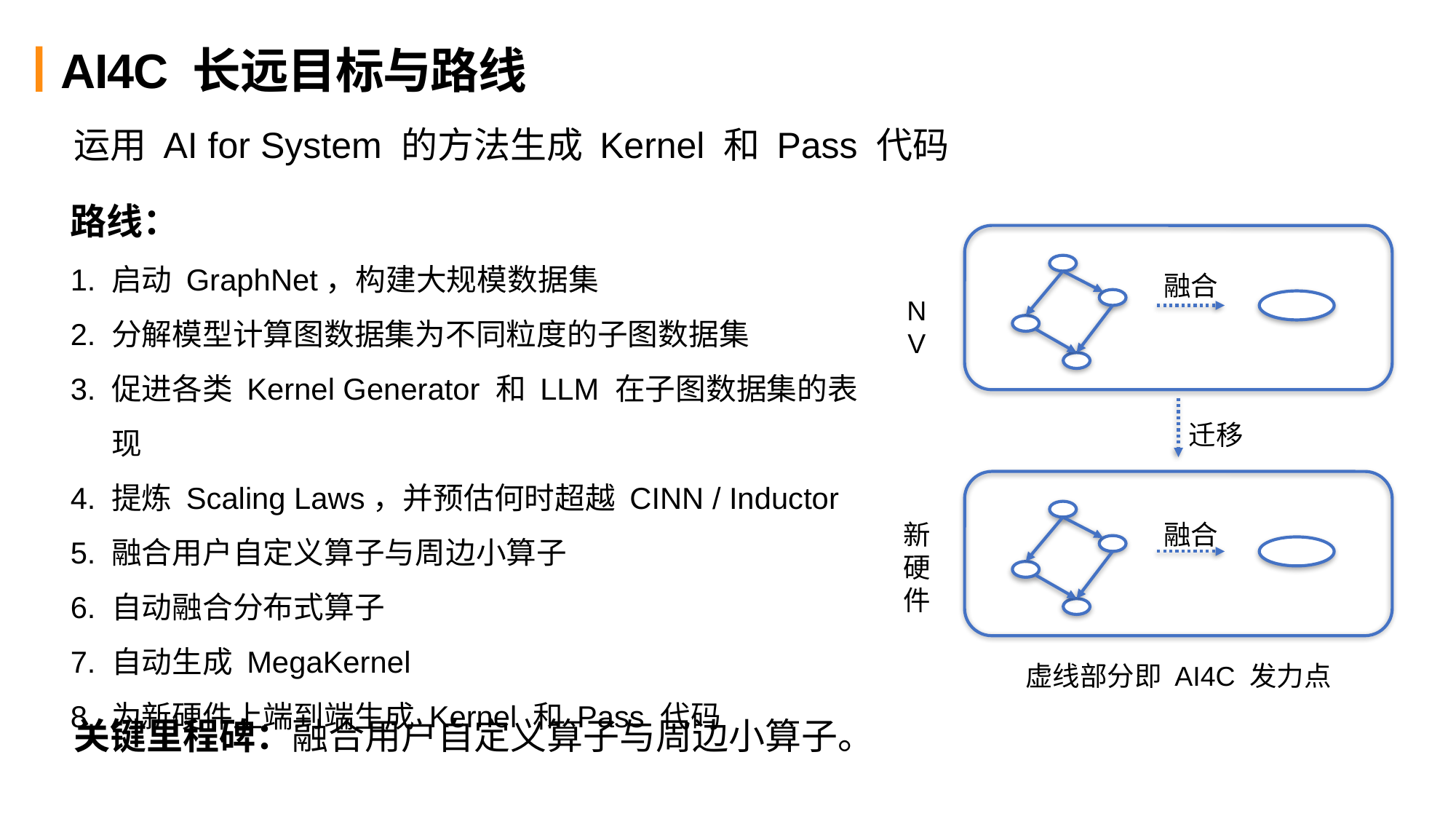

# AI4C 长远目标与路线

运用 AI for System 的方法生成 Kernel 和 Pass 代码
路线：
启动 GraphNet，构建大规模数据集
分解模型计算图数据集为不同粒度的子图数据集
促进各类 Kernel Generator 和 LLM 在子图数据集的表现
提炼 Scaling Laws，并预估何时超越 CINN / Inductor
融合用户自定义算子与周边小算子
自动融合分布式算子
自动生成 MegaKernel
为新硬件上端到端生成 Kernel 和 Pass 代码

融合

NV
迁移

融合

新硬件
虚线部分即 AI4C 发力点
关键里程碑：融合用户自定义算子与周边小算子。